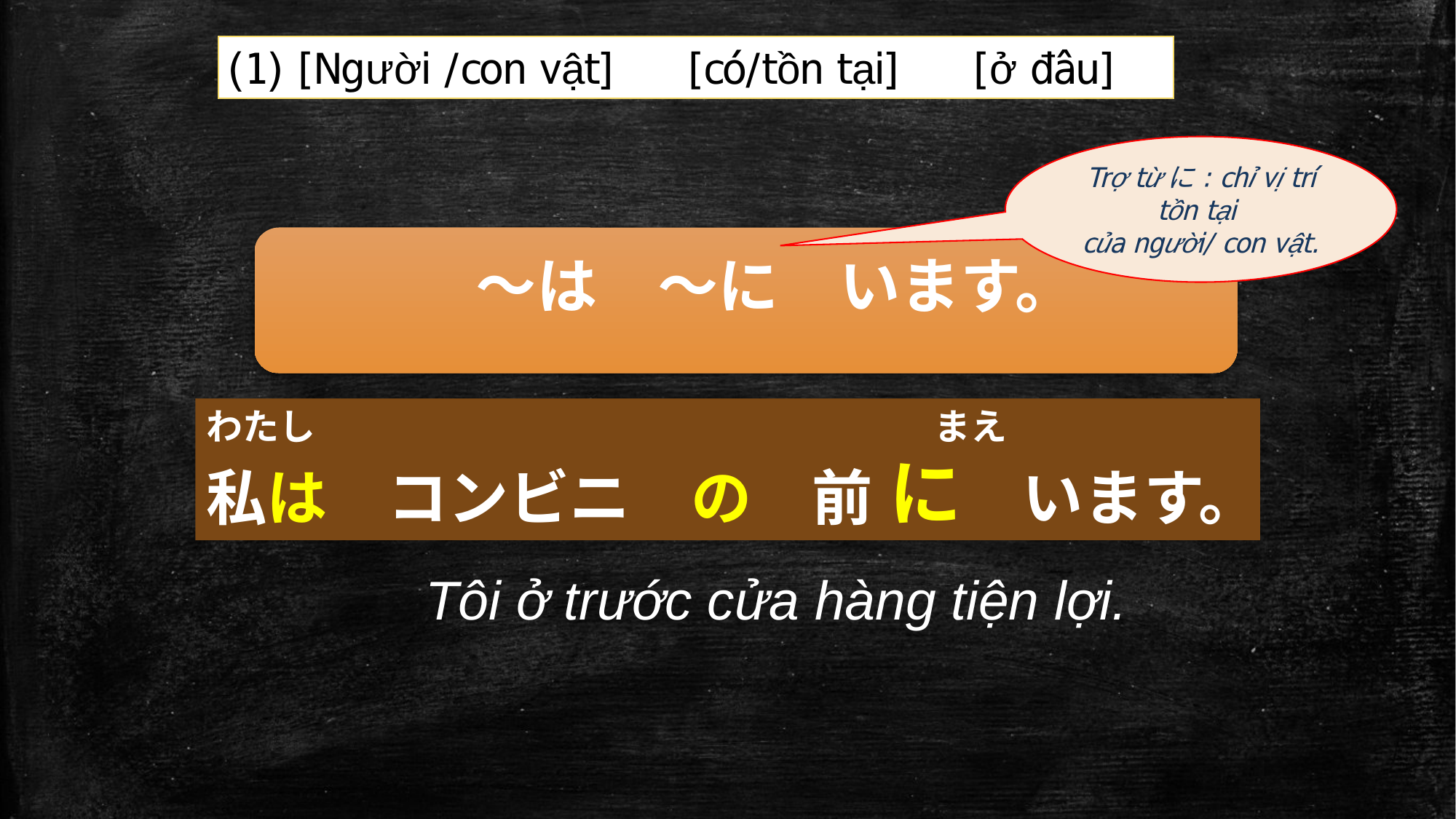

(1) [Người /con vật]　 [có/tồn tại]　 [ở đâu]
Trợ từに: chỉ vị trí tồn tại
của người/ con vật.
　～は　～に　います。

わたし　　　　　　　　　　　　　　　　　まえ
私は　コンビニ　の　前 に　います。
Tôi ở trước cửa hàng tiện lợi.